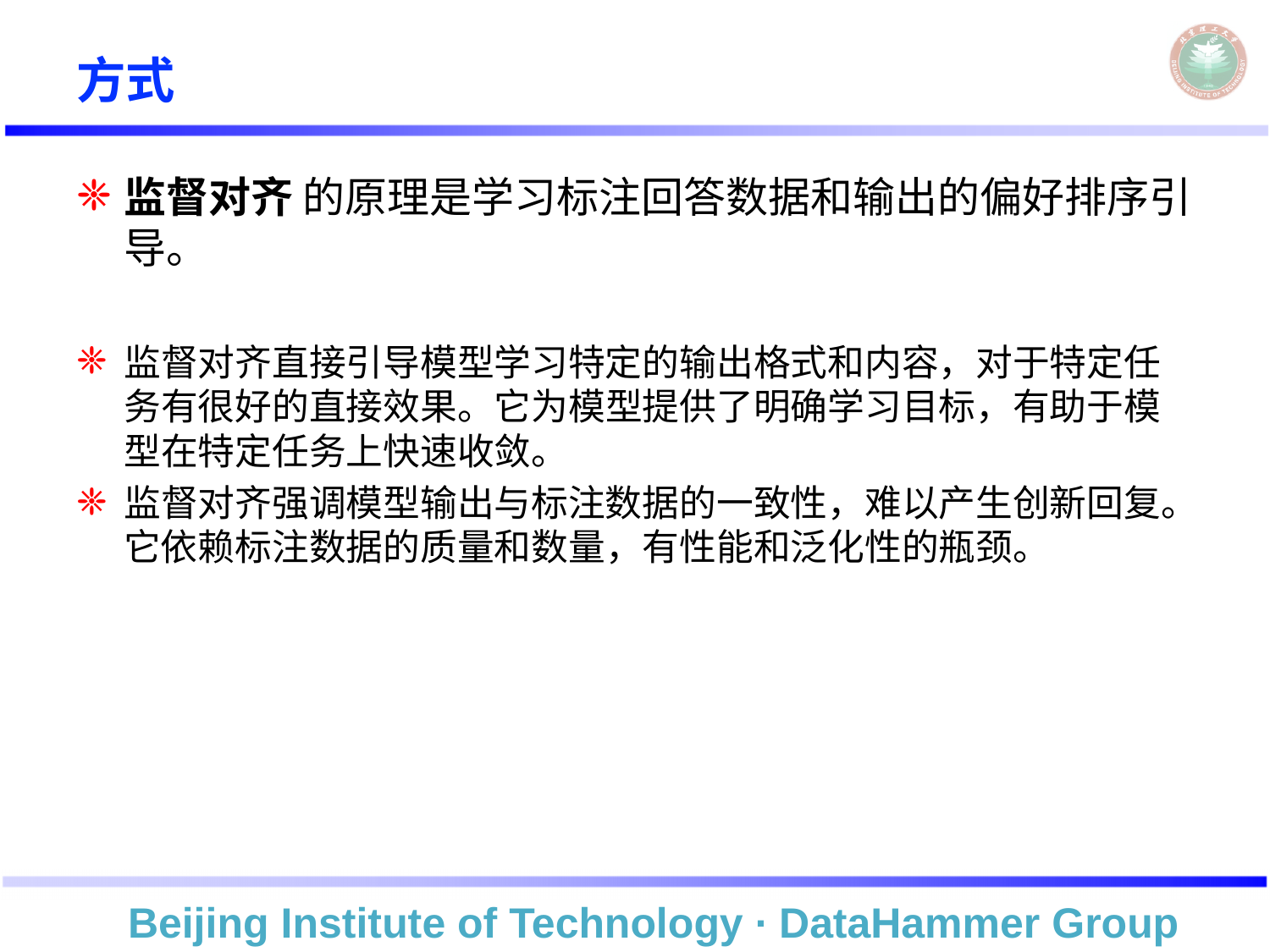

# 方式
监督对齐 的原理是学习标注回答数据和输出的偏好排序引导。

监督对齐直接引导模型学习特定的输出格式和内容，对于特定任务有很好的直接效果。它为模型提供了明确学习目标，有助于模型在特定任务上快速收敛。
监督对齐强调模型输出与标注数据的一致性，难以产生创新回复。它依赖标注数据的质量和数量，有性能和泛化性的瓶颈。